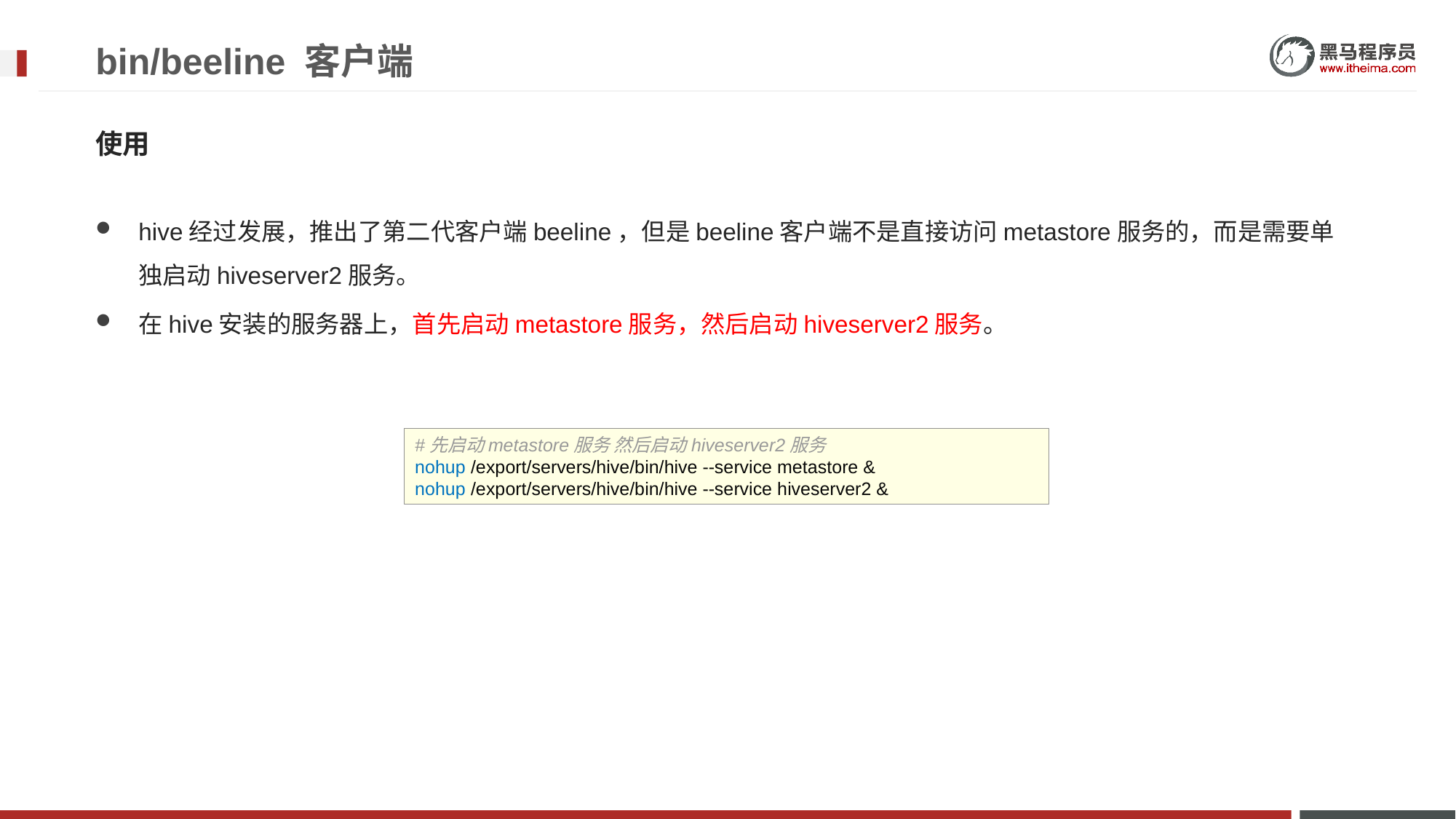

# bin/beeline 客户端
使用
hive经过发展，推出了第二代客户端beeline，但是beeline客户端不是直接访问metastore服务的，而是需要单独启动hiveserver2服务。
在hive安装的服务器上，首先启动metastore服务，然后启动hiveserver2服务。

#先启动metastore服务 然后启动hiveserver2服务
nohup /export/servers/hive/bin/hive --service metastore &
nohup /export/servers/hive/bin/hive --service hiveserver2 &